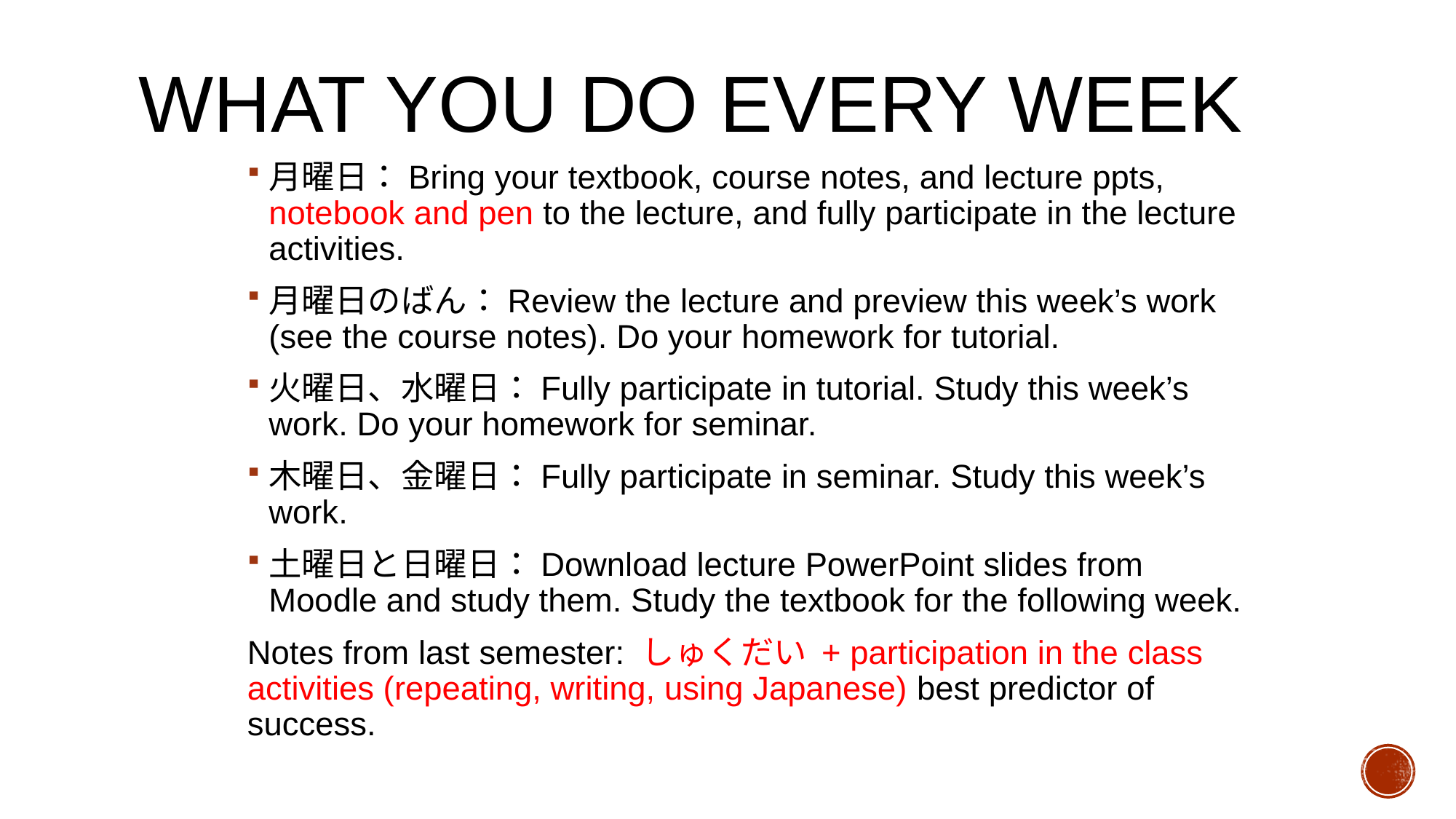

# What you do every week
月曜日：Bring your textbook, course notes, and lecture ppts, notebook and pen to the lecture, and fully participate in the lecture activities.
月曜日のばん：Review the lecture and preview this week’s work (see the course notes). Do your homework for tutorial.
火曜日、水曜日：Fully participate in tutorial. Study this week’s work. Do your homework for seminar.
木曜日、金曜日：Fully participate in seminar. Study this week’s work.
土曜日と日曜日：Download lecture PowerPoint slides from Moodle and study them. Study the textbook for the following week.
Notes from last semester: しゅくだい + participation in the class activities (repeating, writing, using Japanese) best predictor of success.